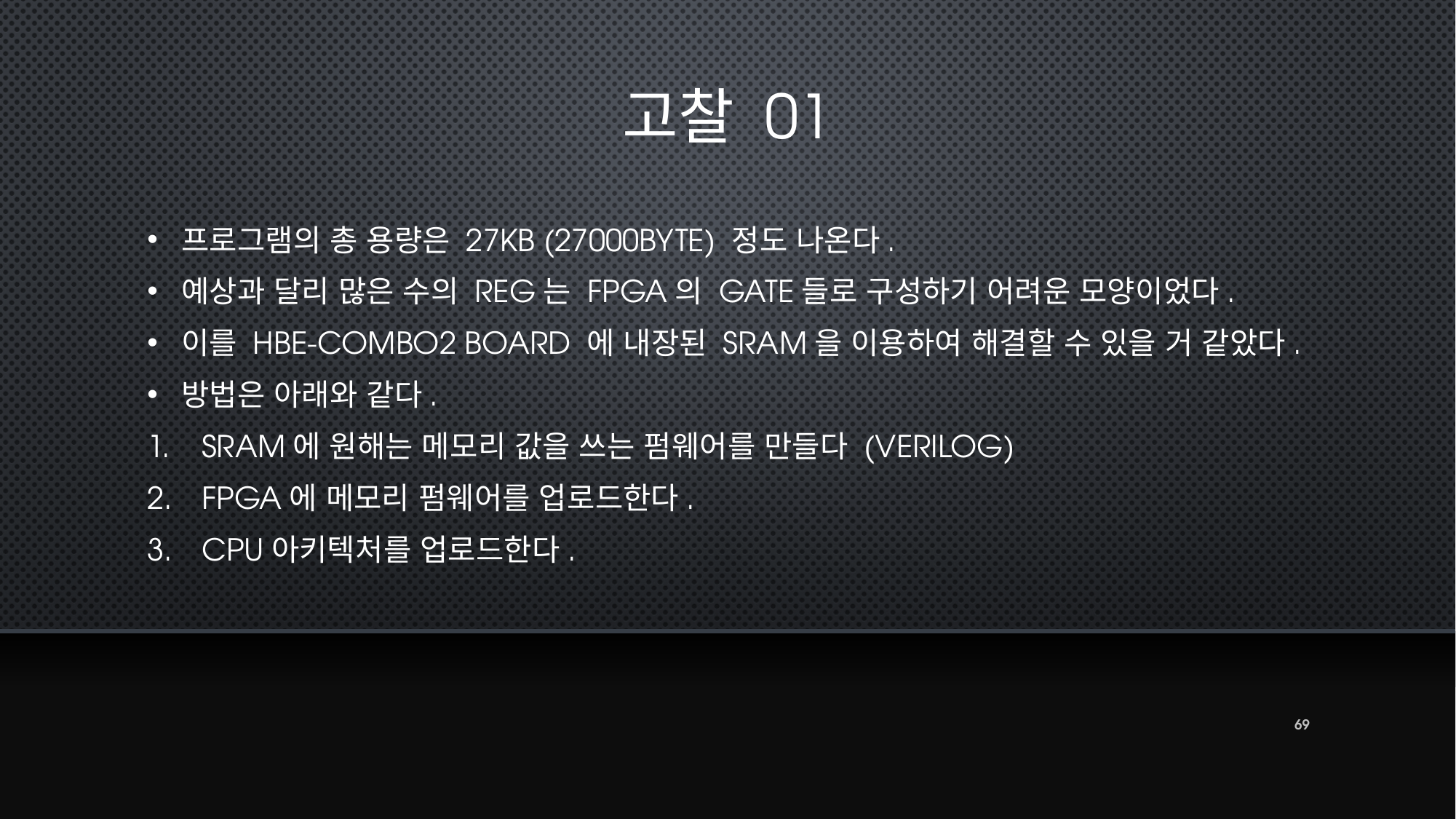

# 고찰 01
프로그램의 총 용량은 27kB (27000Byte) 정도 나온다.
예상과 달리 많은 수의 reg는 FPGA의 gate들로 구성하기 어려운 모양이었다.
이를 hbe-combo2 board 에 내장된 SRAM을 이용하여 해결할 수 있을 거 같았다.
방법은 아래와 같다.
SRAM에 원해는 메모리 값을 쓰는 펌웨어를 만들다 (Verilog)
FPGA에 메모리 펌웨어를 업로드한다.
CPU아키텍처를 업로드한다.

69